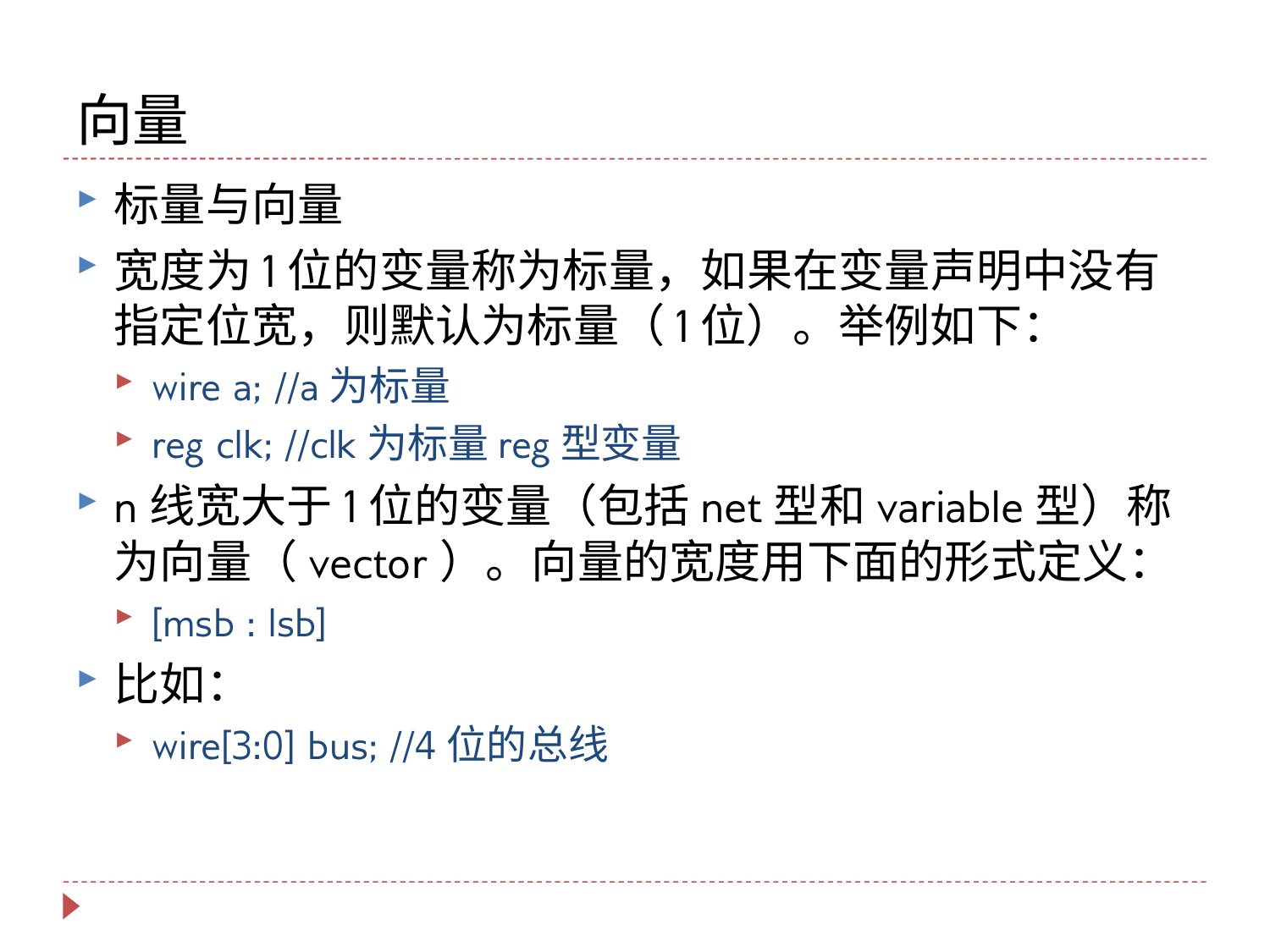

# 向量
标量与向量
宽度为1位的变量称为标量，如果在变量声明中没有指定位宽，则默认为标量（1位）。举例如下：
wire a; //a为标量
reg clk; //clk为标量reg型变量
n线宽大于1位的变量（包括net型和variable型）称为向量（vector）。向量的宽度用下面的形式定义：
[msb : lsb]
比如：
wire[3:0] bus; //4位的总线